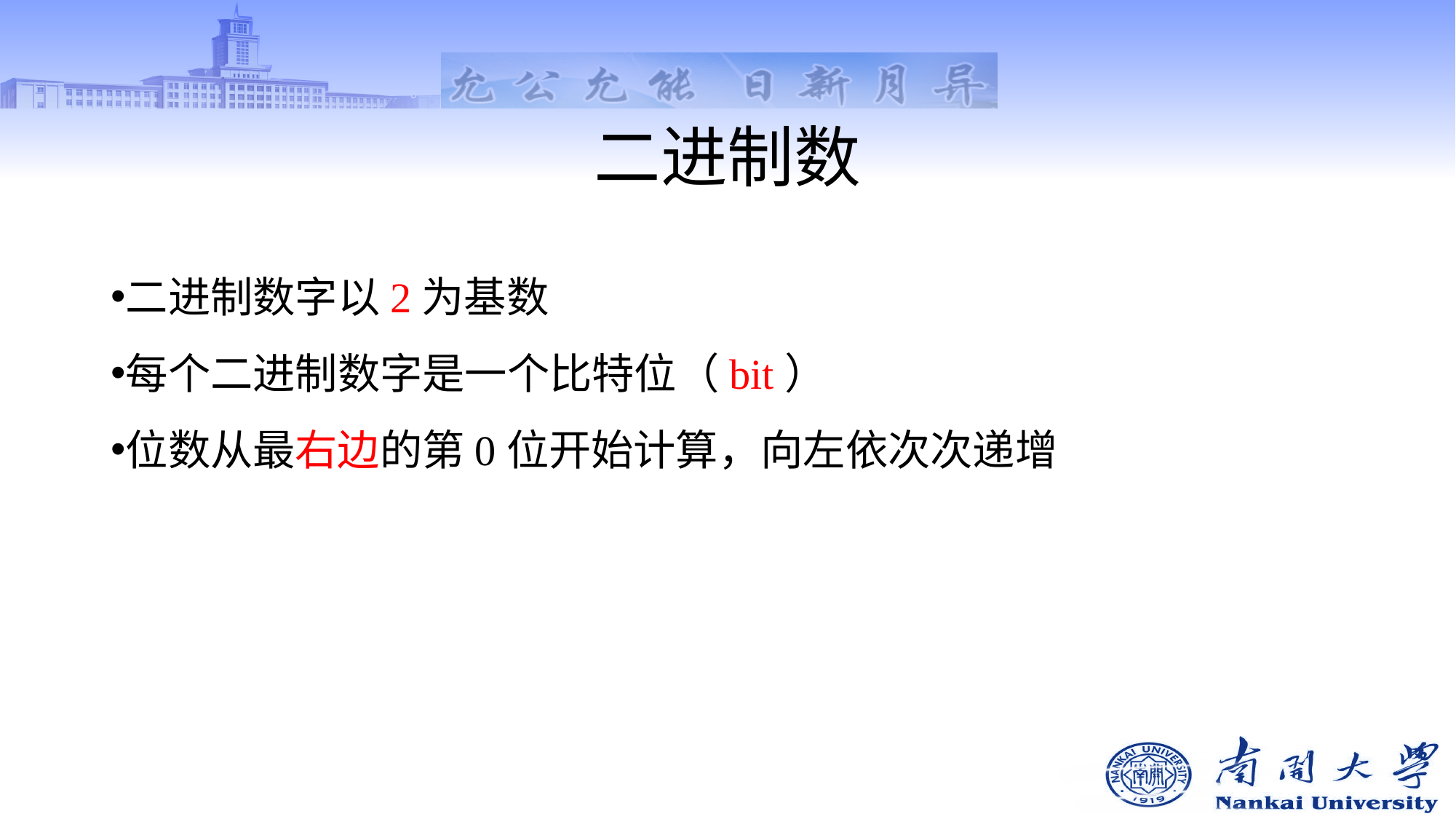

# 二进制数
二进制数字以2为基数
每个二进制数字是一个比特位（bit）
位数从最右边的第0位开始计算，向左依次次递增